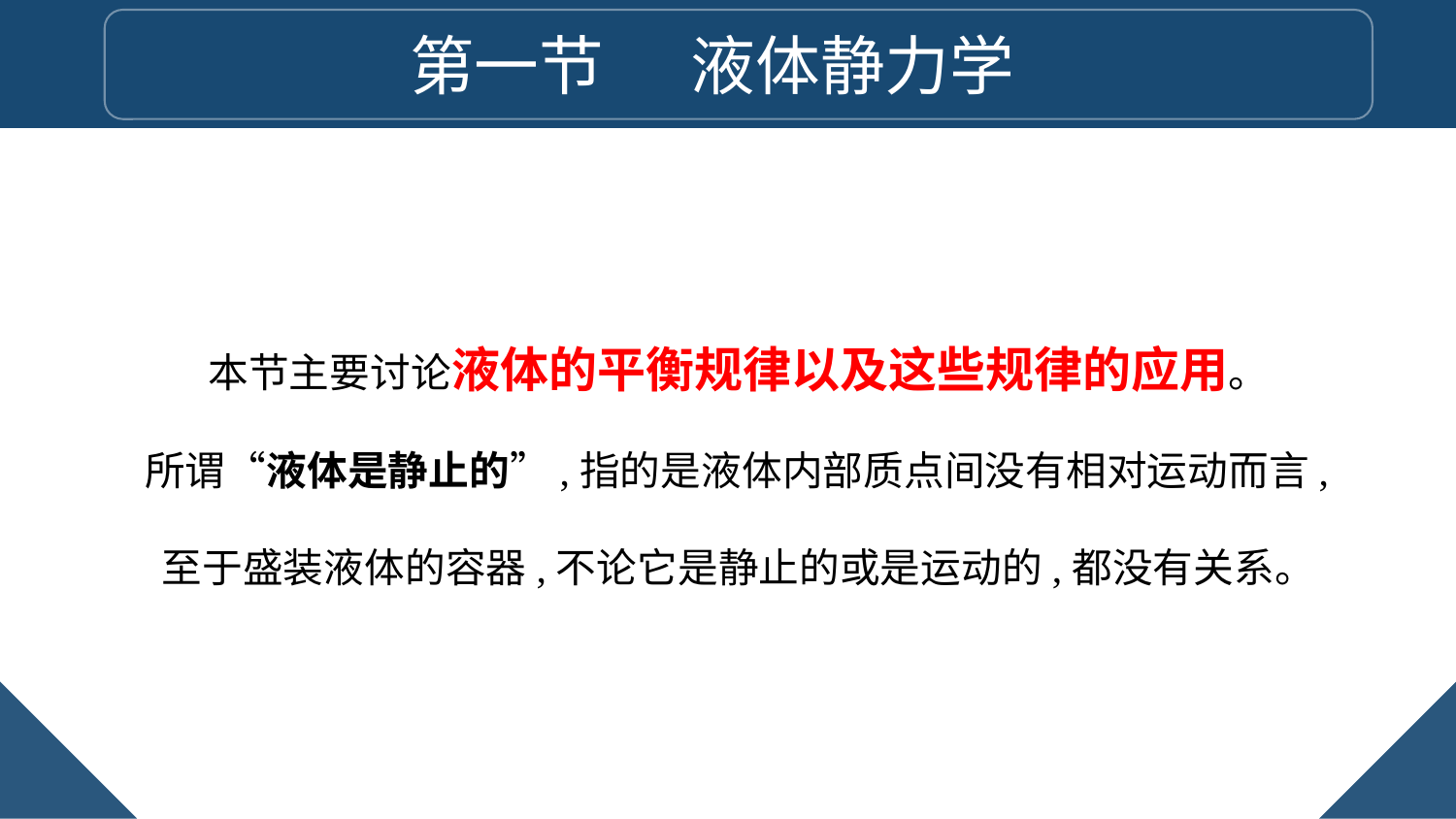

第一节      液体静力学
本节主要讨论液体的平衡规律以及这些规律的应用。
所谓“液体是静止的”,指的是液体内部质点间没有相对运动而言,至于盛装液体的容器,不论它是静止的或是运动的,都没有关系。